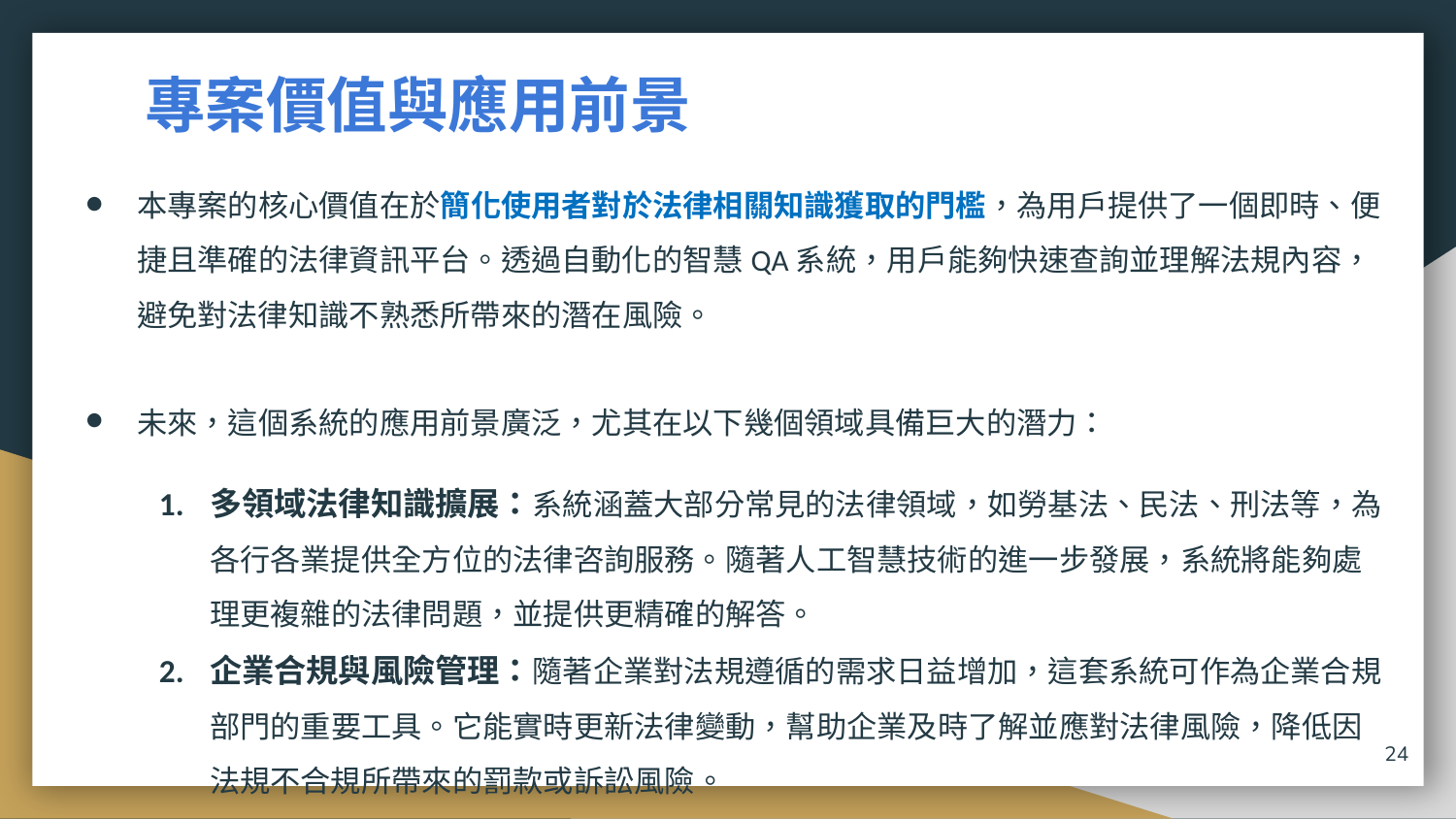

# 專案價值與應用前景
本專案的核心價值在於簡化使用者對於法律相關知識獲取的門檻，為用戶提供了一個即時、便捷且準確的法律資訊平台。透過自動化的智慧QA系統，用戶能夠快速查詢並理解法規內容，避免對法律知識不熟悉所帶來的潛在風險。

未來，這個系統的應用前景廣泛，尤其在以下幾個領域具備巨大的潛力：
多領域法律知識擴展：系統涵蓋大部分常見的法律領域，如勞基法、民法、刑法等，為各行各業提供全方位的法律咨詢服務。隨著人工智慧技術的進一步發展，系統將能夠處理更複雜的法律問題，並提供更精確的解答。
企業合規與風險管理：隨著企業對法規遵循的需求日益增加，這套系統可作為企業合規部門的重要工具。它能實時更新法律變動，幫助企業及時了解並應對法律風險，降低因法規不合規所帶來的罰款或訴訟風險。
24